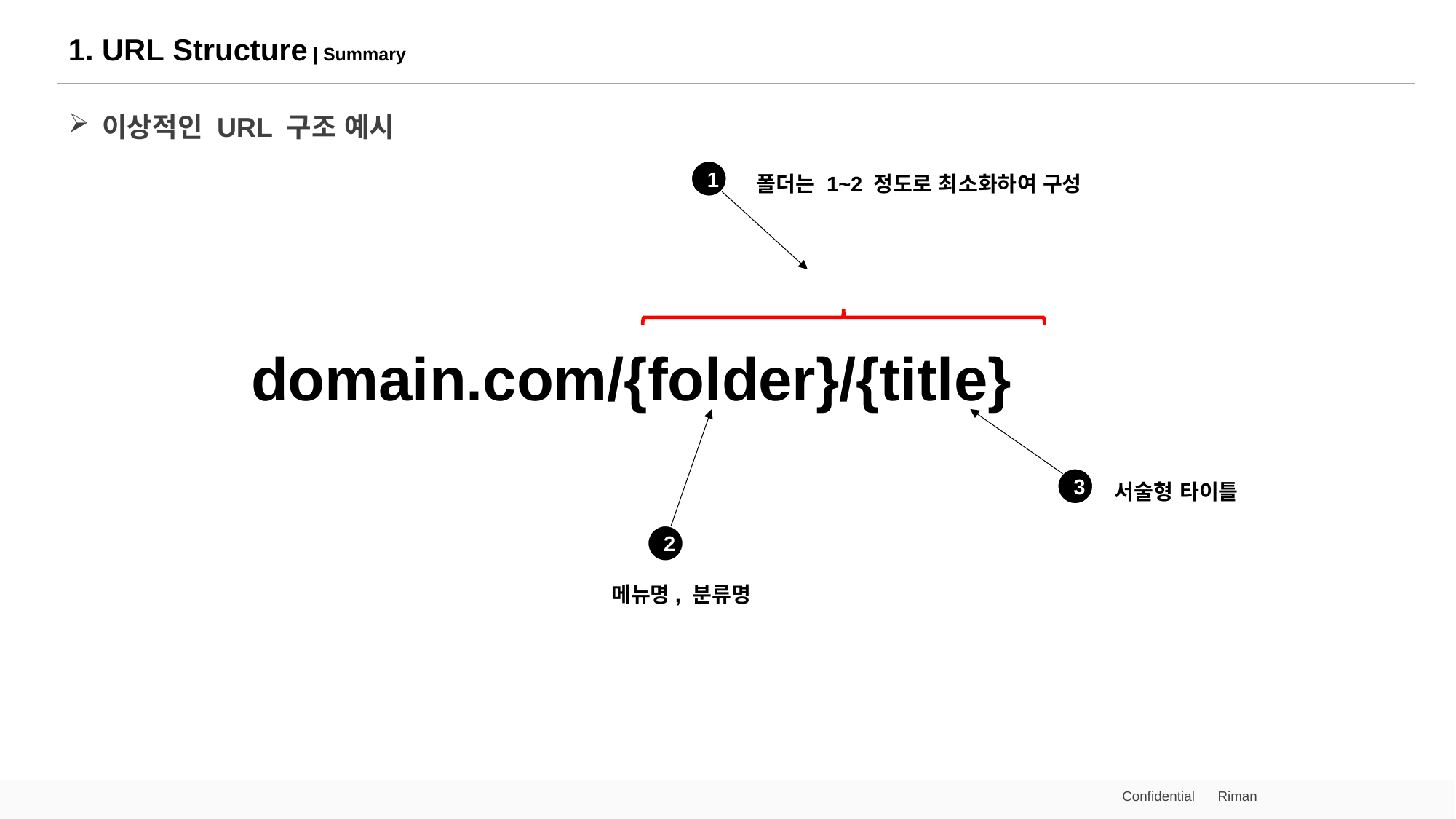

# 1. URL Structure | Summary
이상적인 URL 구조 예시

폴더는 1~2 정도로 최소화하여 구성
1
domain.com/{folder}/{title}
서술형 타이틀
3
2
메뉴명, 분류명